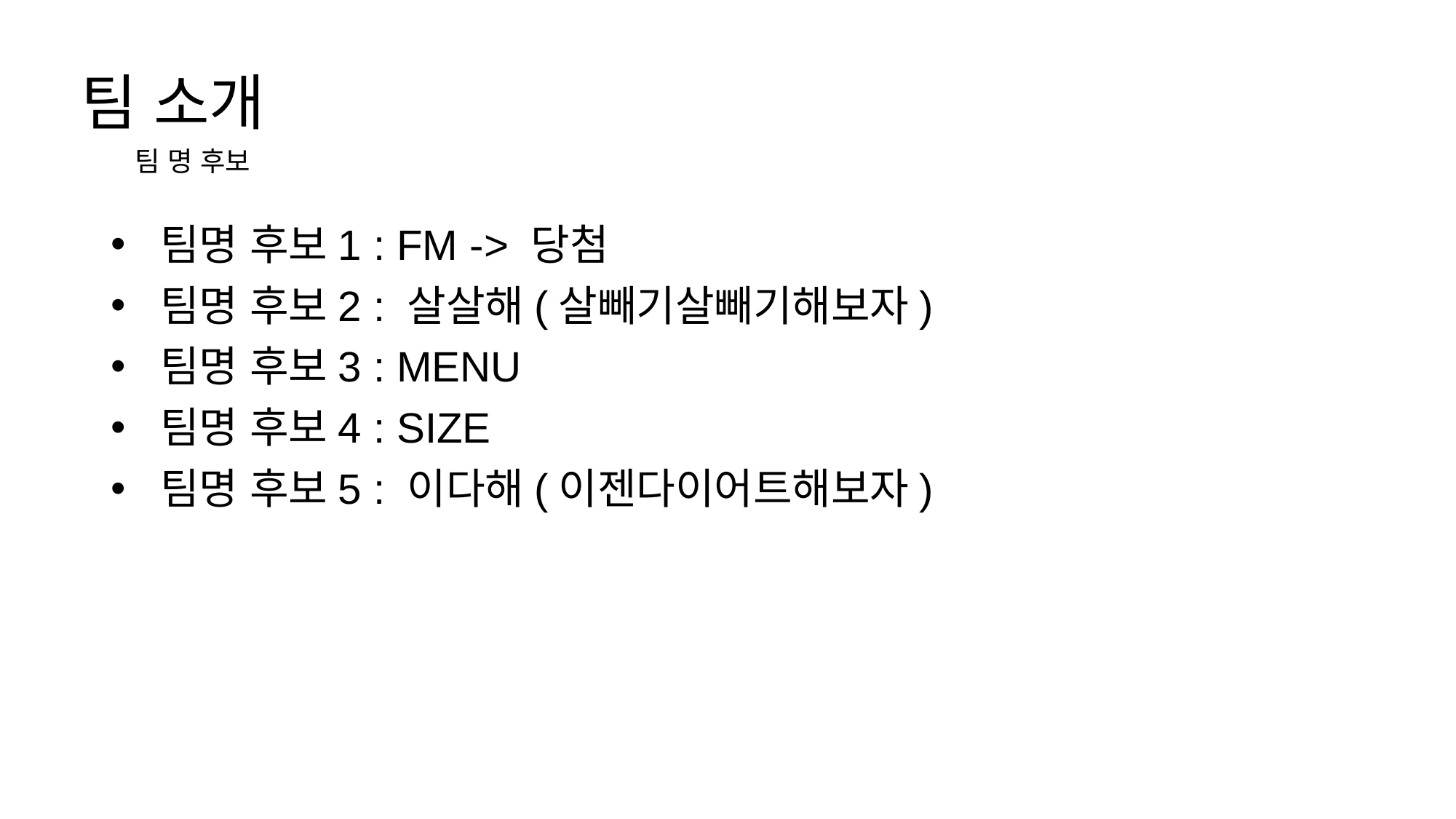

# 팀 소개
팀 명 후보
 팀명 후보1 : FM -> 당첨
 팀명 후보2 : 살살해(살빼기살빼기해보자)
 팀명 후보3 : MENU
 팀명 후보4 : SIZE
 팀명 후보5 : 이다해(이젠다이어트해보자)